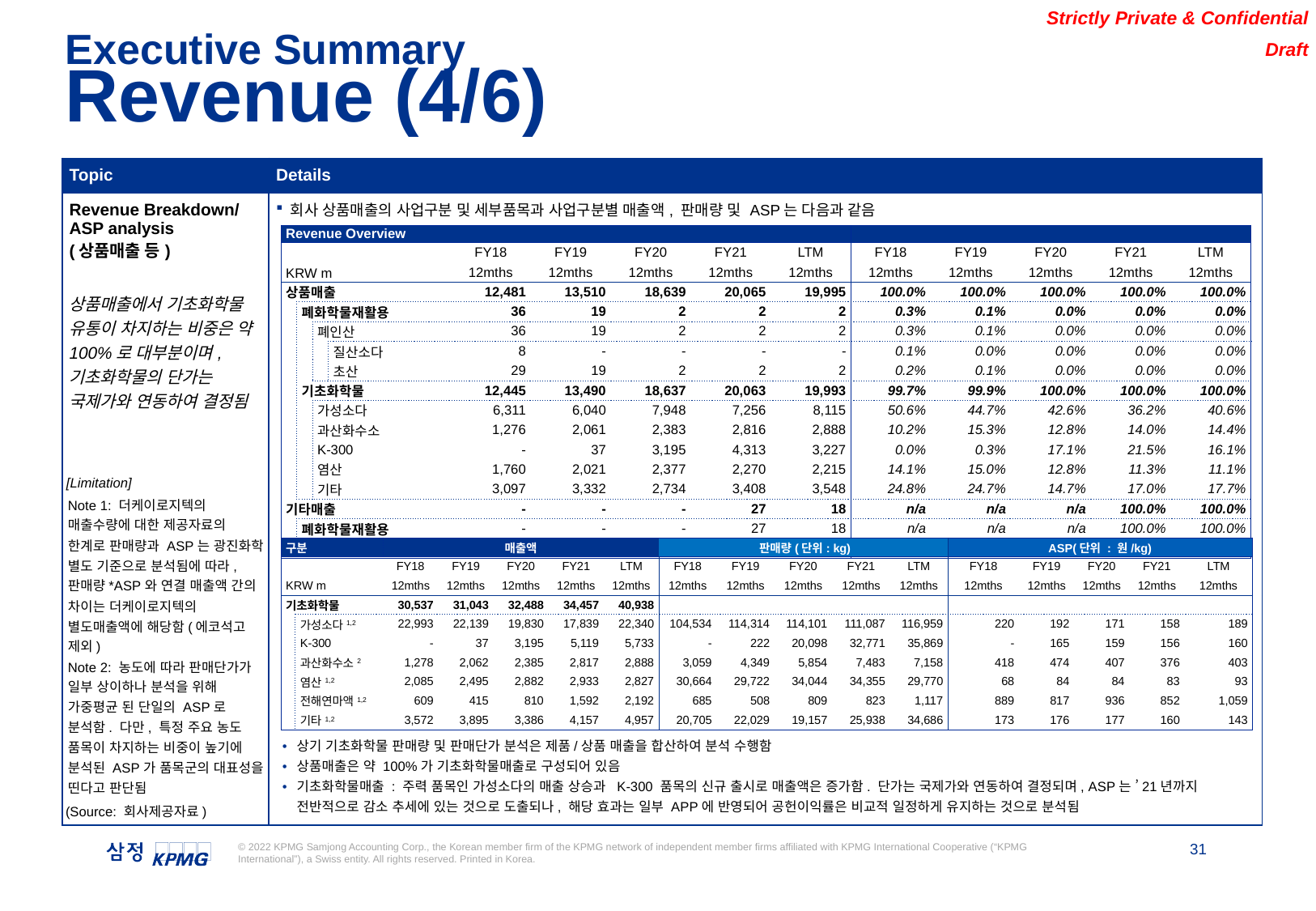

Executive Summary
Revenue (4/6)
| Topic | Details |
| --- | --- |
| Revenue Breakdown/ ASP analysis (상품매출 등) 상품매출에서 기초화학물 유통이 차지하는 비중은 약 100%로 대부분이며, 기초화학물의 단가는 국제가와 연동하여 결정됨 | 회사 상품매출의 사업구분 및 세부품목과 사업구분별 매출액, 판매량 및 ASP는 다음과 같음 |
| Revenue Overview |  |  |  |  |  |  |  |  |  |  |  |  |  |
| --- | --- | --- | --- | --- | --- | --- | --- | --- | --- | --- | --- | --- | --- |
|  |  |  |  | FY18 | FY19 | FY20 | FY21 | LTM | FY18 | FY19 | FY20 | FY21 | LTM |
| KRW m |  |  |  | 12mths | 12mths | 12mths | 12mths | 12mths | 12mths | 12mths | 12mths | 12mths | 12mths |
| 상품매출 |  |  |  | 12,481 | 13,510 | 18,639 | 20,065 | 19,995 | 100.0% | 100.0% | 100.0% | 100.0% | 100.0% |
|  | 폐화학물재활용 |  |  | 36 | 19 | 2 | 2 | 2 | 0.3% | 0.1% | 0.0% | 0.0% | 0.0% |
|  |  | 폐인산 |  | 36 | 19 | 2 | 2 | 2 | 0.3% | 0.1% | 0.0% | 0.0% | 0.0% |
|  |  |  | 질산소다 | 8 | - | - | - | - | 0.1% | 0.0% | 0.0% | 0.0% | 0.0% |
|  |  |  | 초산 | 29 | 19 | 2 | 2 | 2 | 0.2% | 0.1% | 0.0% | 0.0% | 0.0% |
|  | 기초화학물 |  |  | 12,445 | 13,490 | 18,637 | 20,063 | 19,993 | 99.7% | 99.9% | 100.0% | 100.0% | 100.0% |
|  |  | 가성소다 |  | 6,311 | 6,040 | 7,948 | 7,256 | 8,115 | 50.6% | 44.7% | 42.6% | 36.2% | 40.6% |
|  |  | 과산화수소 |  | 1,276 | 2,061 | 2,383 | 2,816 | 2,888 | 10.2% | 15.3% | 12.8% | 14.0% | 14.4% |
|  |  | K-300 |  | - | 37 | 3,195 | 4,313 | 3,227 | 0.0% | 0.3% | 17.1% | 21.5% | 16.1% |
|  |  | 염산 |  | 1,760 | 2,021 | 2,377 | 2,270 | 2,215 | 14.1% | 15.0% | 12.8% | 11.3% | 11.1% |
|  |  | 기타 |  | 3,097 | 3,332 | 2,734 | 3,408 | 3,548 | 24.8% | 24.7% | 14.7% | 17.0% | 17.7% |
| 기타매출 |  |  |  | - | - | - | 27 | 18 | n/a | n/a | n/a | 100.0% | 100.0% |
|  | 폐화학물재활용 |  |  | - | - | - | 27 | 18 | n/a | n/a | n/a | 100.0% | 100.0% |
| 임대매출 |  |  |  | 463 | 332 | 207 | 203 | 190 | 100.0% | 100.0% | 100.0% | 100.0% | 100.0% |
[Limitation]
Note 1: 더케이로지텍의 매출수량에 대한 제공자료의 한계로 판매량과 ASP는 광진화학 별도 기준으로 분석됨에 따라, 판매량*ASP와 연결 매출액 간의 차이는 더케이로지텍의 별도매출액에 해당함(에코석고 제외)
Note 2: 농도에 따라 판매단가가 일부 상이하나 분석을 위해 가중평균 된 단일의 ASP로 분석함. 다만, 특정 주요 농도 품목이 차지하는 비중이 높기에  분석된 ASP가 품목군의 대표성을 띤다고 판단됨
| 구분 |  |  | 매출액 |  |  |  |  | 판매량(단위: kg) |  |  |  |  | ASP(단위 : 원/kg) |  |  |  |  |
| --- | --- | --- | --- | --- | --- | --- | --- | --- | --- | --- | --- | --- | --- | --- | --- | --- | --- |
|  |  |  | FY18 | FY19 | FY20 | FY21 | LTM | FY18 | FY19 | FY20 | FY21 | LTM | FY18 | FY19 | FY20 | FY21 | LTM |
| KRW m |  |  | 12mths | 12mths | 12mths | 12mths | 12mths | 12mths | 12mths | 12mths | 12mths | 12mths | 12mths | 12mths | 12mths | 12mths | 12mths |
| 기초화학물 |  |  | 30,537 | 31,043 | 32,488 | 34,457 | 40,938 |  |  |  |  |  |  |  |  |  |  |
|  | 가성소다1,2 |  | 22,993 | 22,139 | 19,830 | 17,839 | 22,340 | 104,534 | 114,314 | 114,101 | 111,087 | 116,959 | 220 | 192 | 171 | 158 | 189 |
|  | K-300 |  | - | 37 | 3,195 | 5,119 | 5,733 | - | 222 | 20,098 | 32,771 | 35,869 | - | 165 | 159 | 156 | 160 |
|  | 과산화수소2 |  | 1,278 | 2,062 | 2,385 | 2,817 | 2,888 | 3,059 | 4,349 | 5,854 | 7,483 | 7,158 | 418 | 474 | 407 | 376 | 403 |
|  | 염산1,2 |  | 2,085 | 2,495 | 2,882 | 2,933 | 2,827 | 30,664 | 29,722 | 34,044 | 34,355 | 29,770 | 68 | 84 | 84 | 83 | 93 |
|  | 전해연마액1,2 |  | 609 | 415 | 810 | 1,592 | 2,192 | 685 | 508 | 809 | 823 | 1,117 | 889 | 817 | 936 | 852 | 1,059 |
|  | 기타1,2 |  | 3,572 | 3,895 | 3,386 | 4,157 | 4,957 | 20,705 | 22,029 | 19,157 | 25,938 | 34,686 | 173 | 176 | 177 | 160 | 143 |
상기 기초화학물 판매량 및 판매단가 분석은 제품/상품 매출을 합산하여 분석 수행함
상품매출은 약 100%가 기초화학물매출로 구성되어 있음
기초화학물매출 : 주력 품목인 가성소다의 매출 상승과  K-300 품목의 신규 출시로 매출액은 증가함. 단가는 국제가와 연동하여 결정되며, ASP는 ’21년까지 전반적으로 감소 추세에 있는 것으로 도출되나, 해당 효과는 일부 APP에 반영되어 공헌이익률은 비교적 일정하게 유지하는 것으로 분석됨
(Source: 회사제공자료)